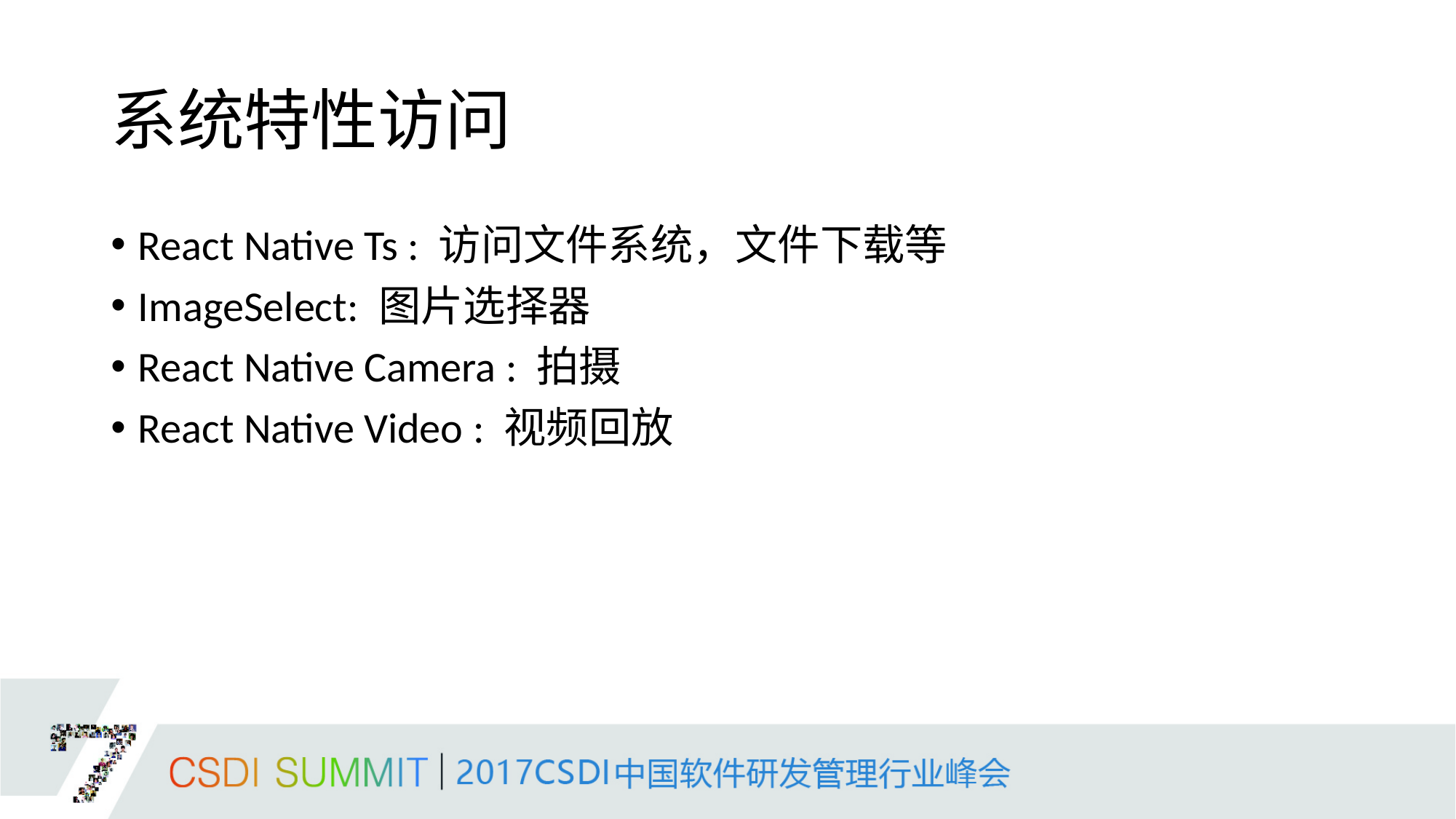

# 系统特性访问
React Native Ts : 访问文件系统，文件下载等
ImageSelect: 图片选择器
React Native Camera : 拍摄
React Native Video : 视频回放